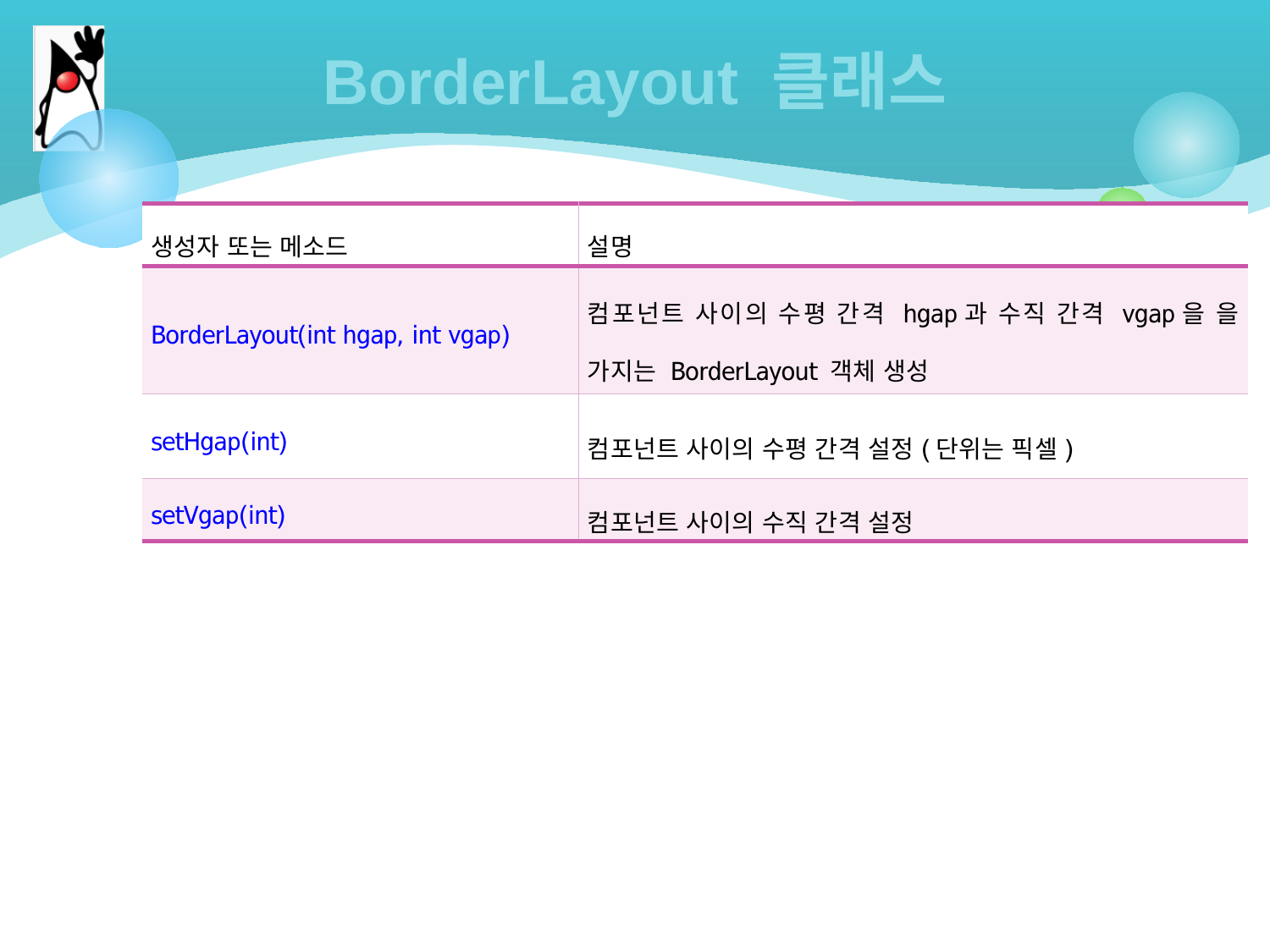

# BorderLayout 클래스
| 생성자 또는 메소드 | 설명 |
| --- | --- |
| BorderLayout(int hgap, int vgap) | 컴포넌트 사이의 수평 간격 hgap과 수직 간격 vgap을 을 가지는 BorderLayout 객체 생성 |
| setHgap(int) | 컴포넌트 사이의 수평 간격 설정(단위는 픽셀) |
| setVgap(int) | 컴포넌트 사이의 수직 간격 설정 |